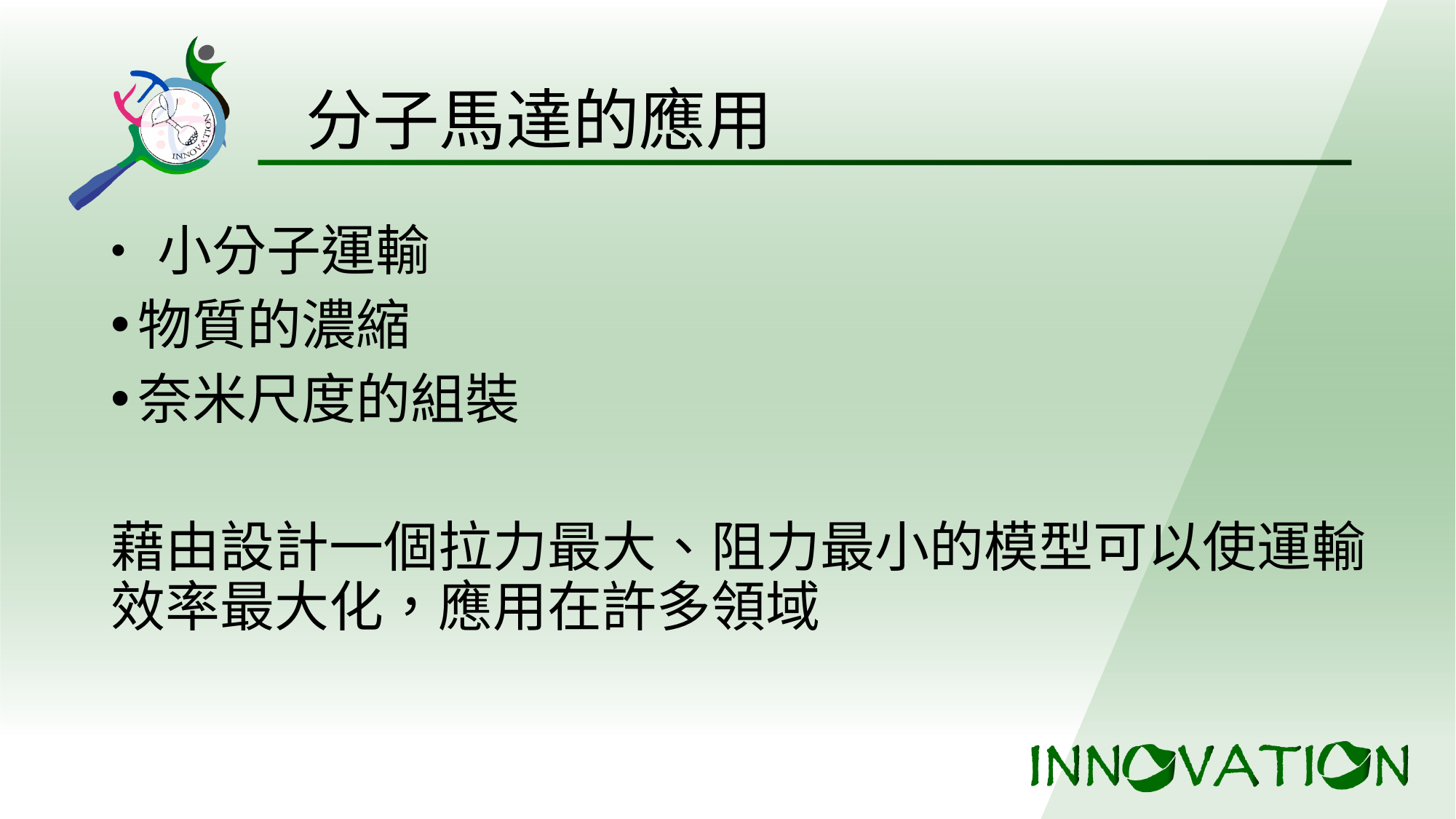

# 分子馬達的應用
 小分子運輸
物質的濃縮
奈米尺度的組裝

藉由設計一個拉力最大、阻力最小的模型可以使運輸效率最大化，應用在許多領域